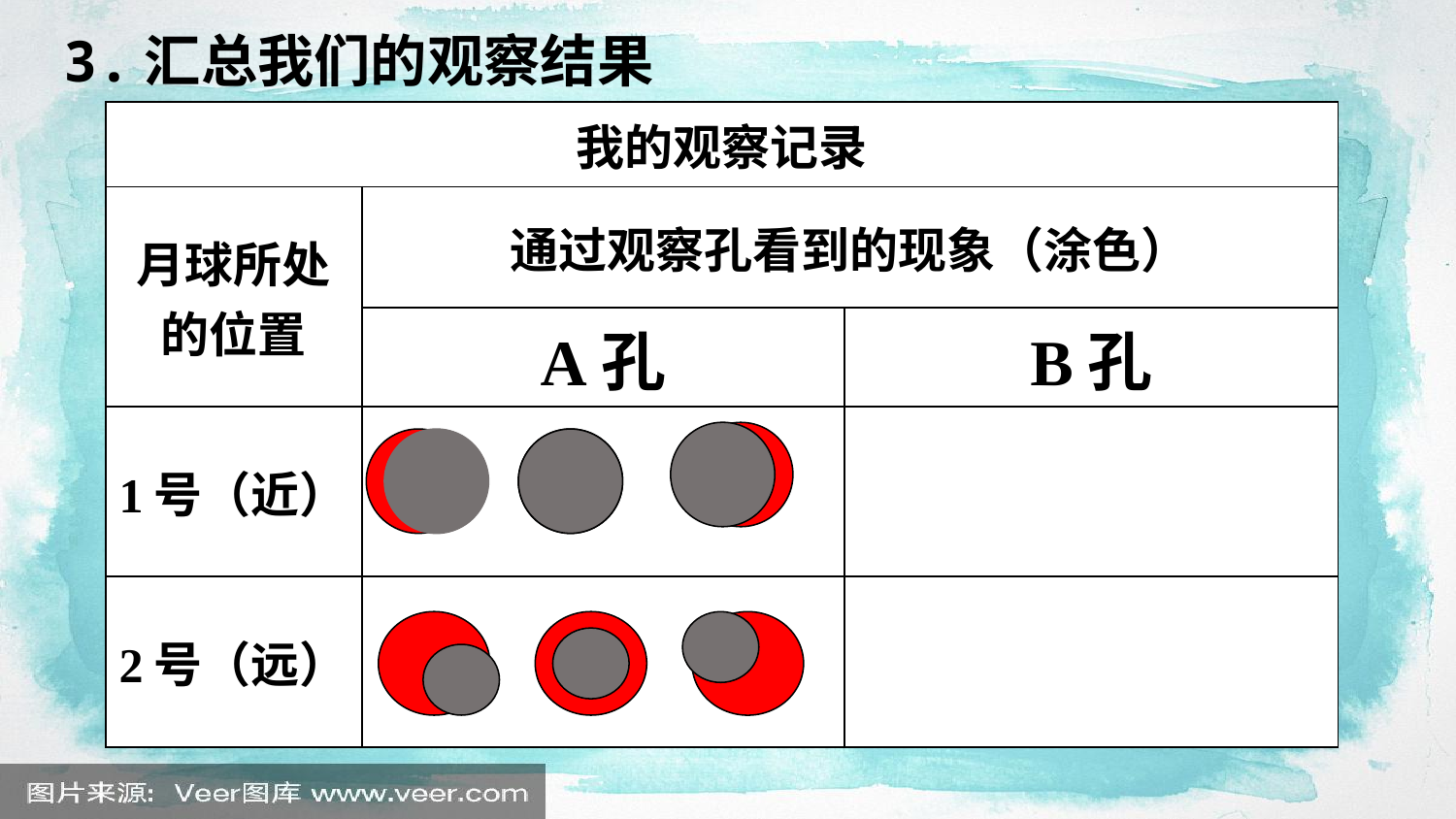

3.汇总我们的观察结果
| 我的观察记录 |  |  |
| --- | --- | --- |
| 月球所处的位置 | 通过观察孔看到的现象（涂色） |  |
|  | A孔 | B孔 |
| 1号（近） |  |  |
| 2号（远） |  |  |